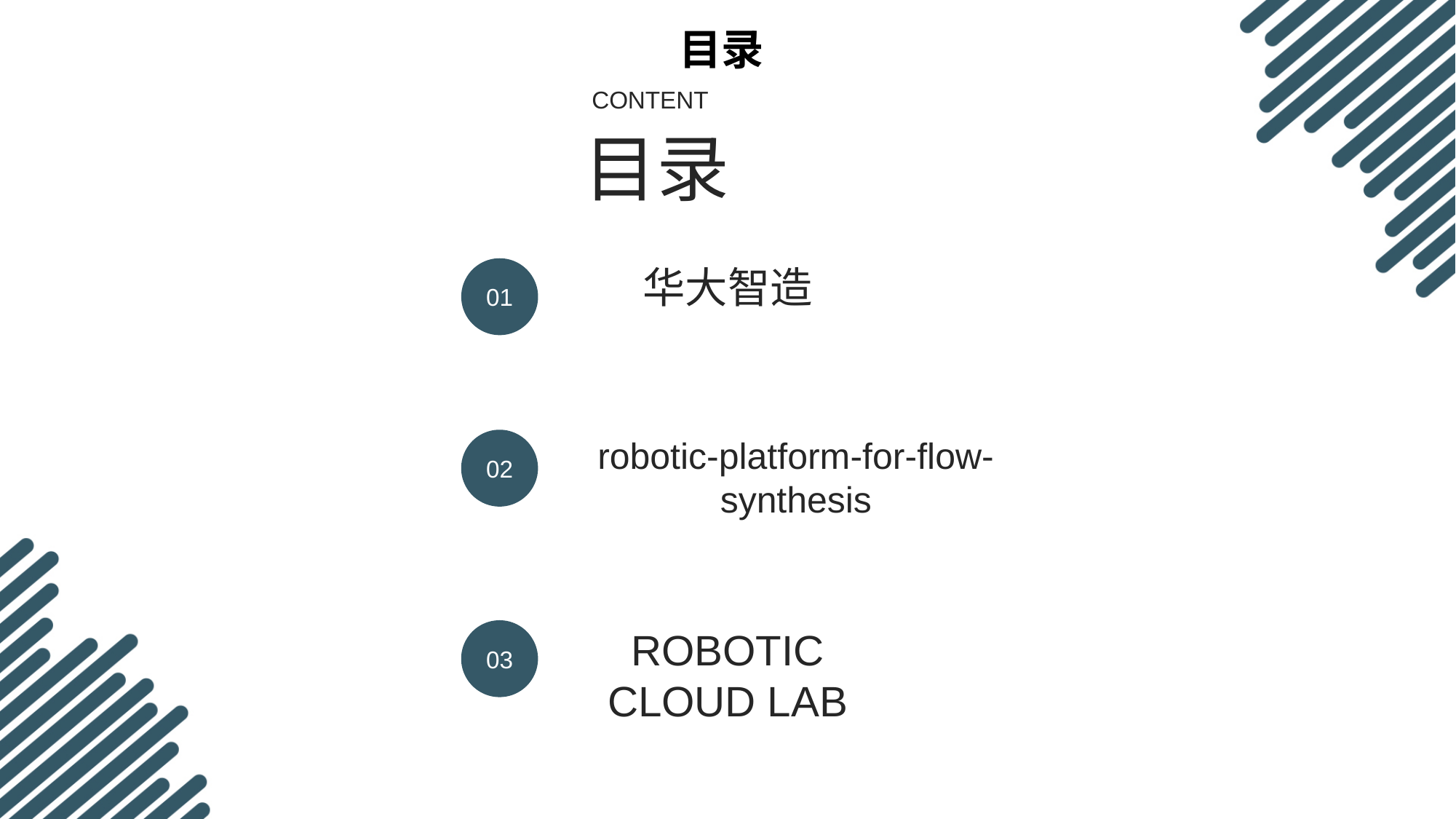

目录
CONTENT
目录
华大智造
01
robotic-platform-for-flow-synthesis
02
ROBOTIC CLOUD LAB
03